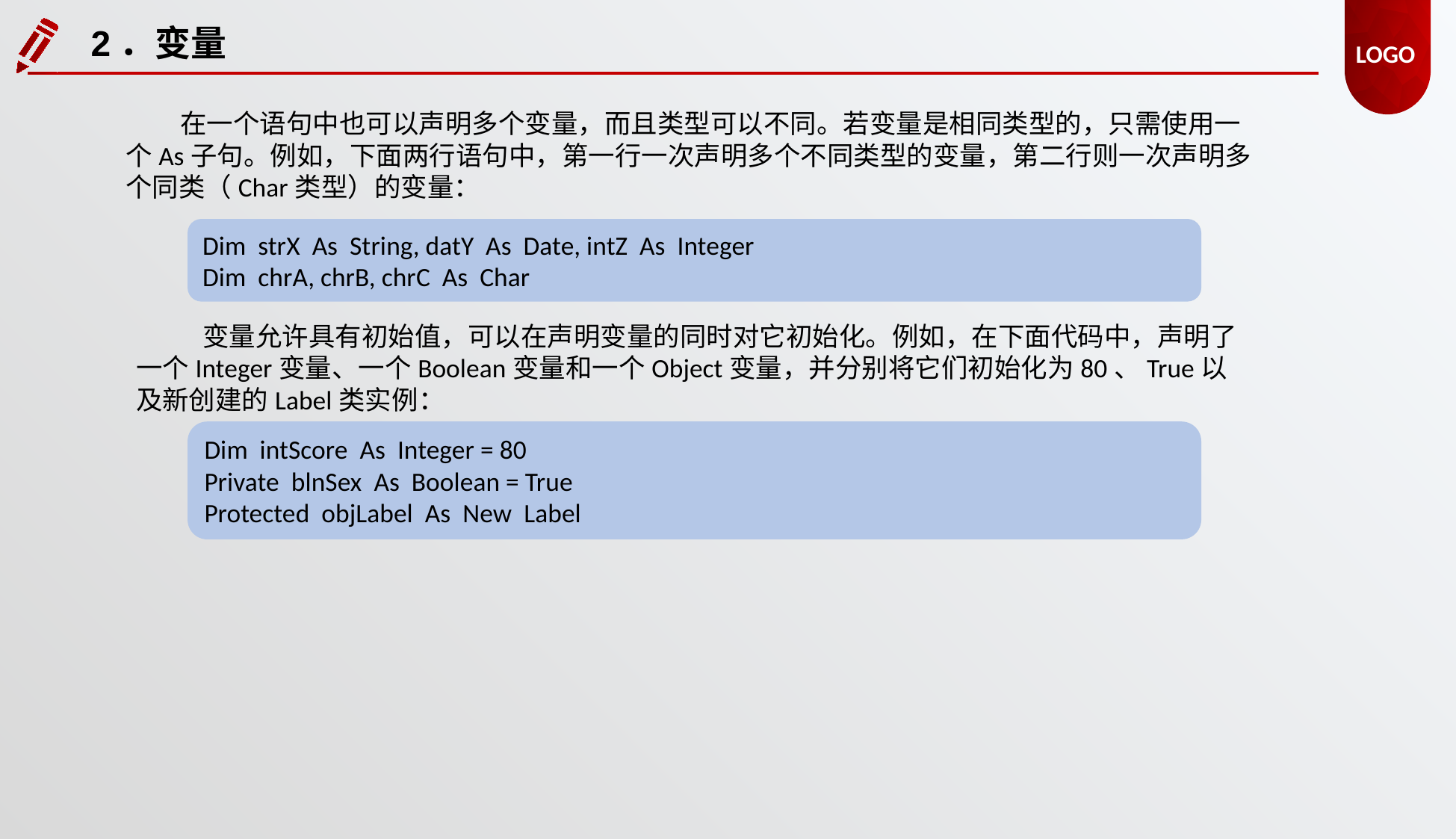

2．变量
在一个语句中也可以声明多个变量，而且类型可以不同。若变量是相同类型的，只需使用一个As子句。例如，下面两行语句中，第一行一次声明多个不同类型的变量，第二行则一次声明多个同类（Char类型）的变量：
Dim  strX  As  String, datY  As  Date, intZ  As  Integer
Dim  chrA, chrB, chrC  As  Char
变量允许具有初始值，可以在声明变量的同时对它初始化。例如，在下面代码中，声明了一个Integer变量、一个Boolean变量和一个Object变量，并分别将它们初始化为80、True以及新创建的Label类实例：
Dim  intScore  As  Integer = 80
Private  blnSex  As  Boolean = True
Protected  objLabel  As  New  Label